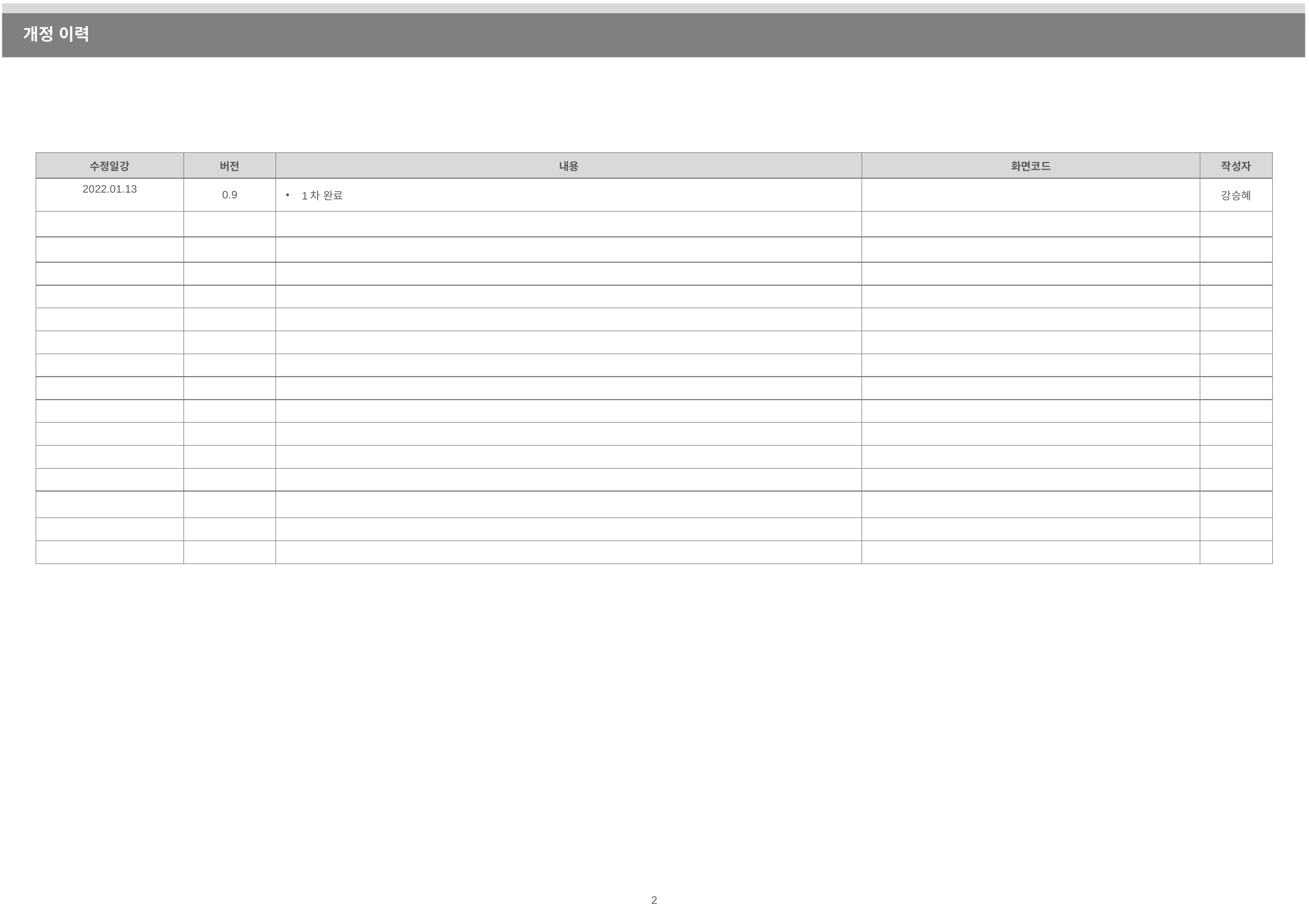

개정 이력
개정 이력
| 수정일강 | 버전 | 내용 | 화면코드 | 작성자 |
| --- | --- | --- | --- | --- |
| 2022.01.13 | 0.9 | 1차 완료 |  | 강승혜 |
|  |  |  |  |  |
|  |  |  |  |  |
|  |  |  |  |  |
|  |  |  |  |  |
|  |  |  |  |  |
|  |  |  |  |  |
|  |  |  |  |  |
|  |  |  |  |  |
|  |  |  |  |  |
|  |  |  |  |  |
|  |  |  |  |  |
|  |  |  |  |  |
|  |  |  |  |  |
|  |  |  |  |  |
|  |  |  |  |  |
2